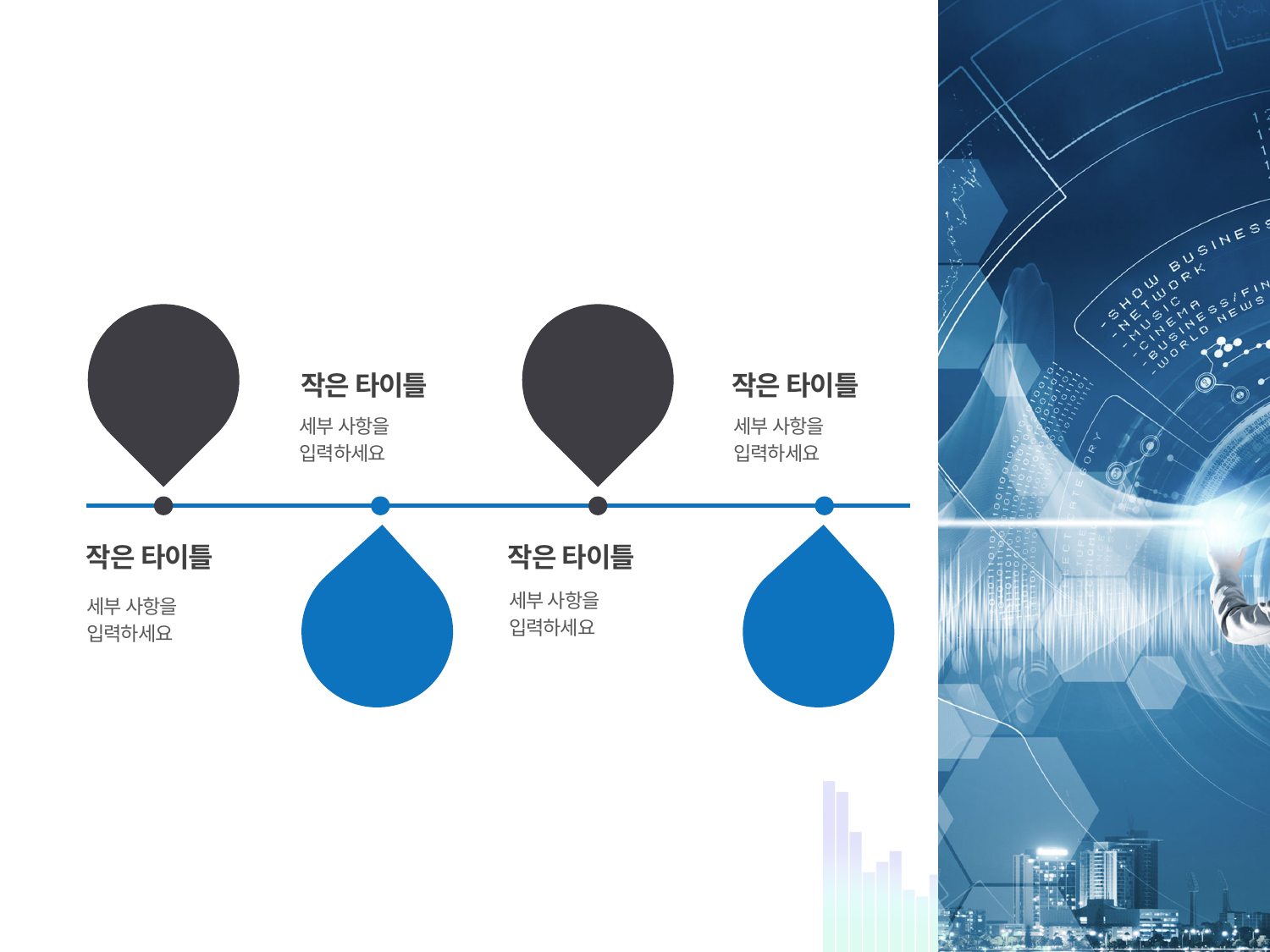

#

세부 사항을
입력하세요
세부 사항을
입력하세요
2010
A
2014
C
작은 타이틀
작은 타이틀

세부 사항을
입력하세요
세부 사항을
입력하세요
작은 타이틀
작은 타이틀

2012
B
2016
D